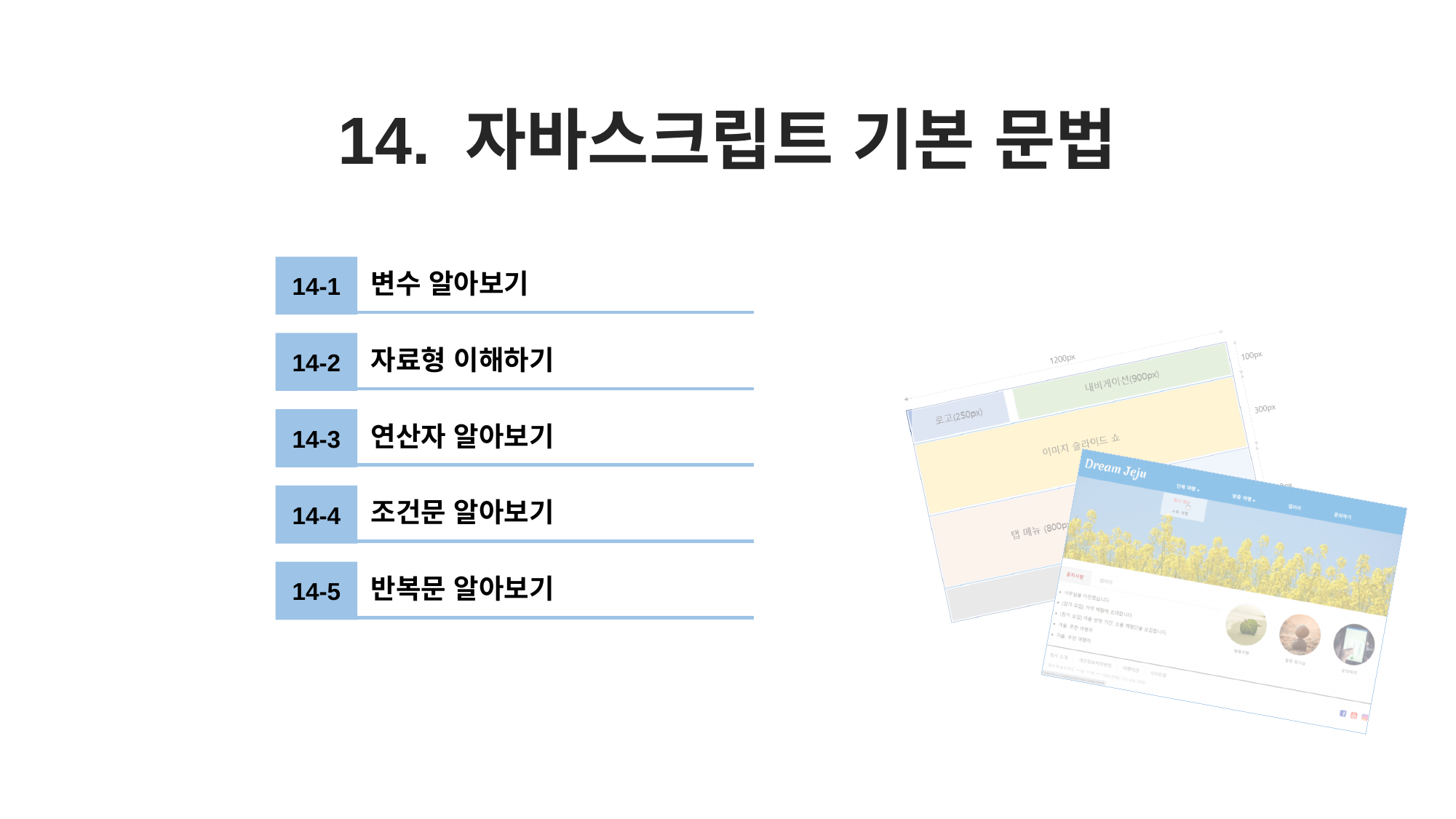

# 14. 자바스크립트 기본 문법
14-1
변수 알아보기
14-2
자료형 이해하기
14-3
연산자 알아보기
14-4
조건문 알아보기
14-5
반복문 알아보기